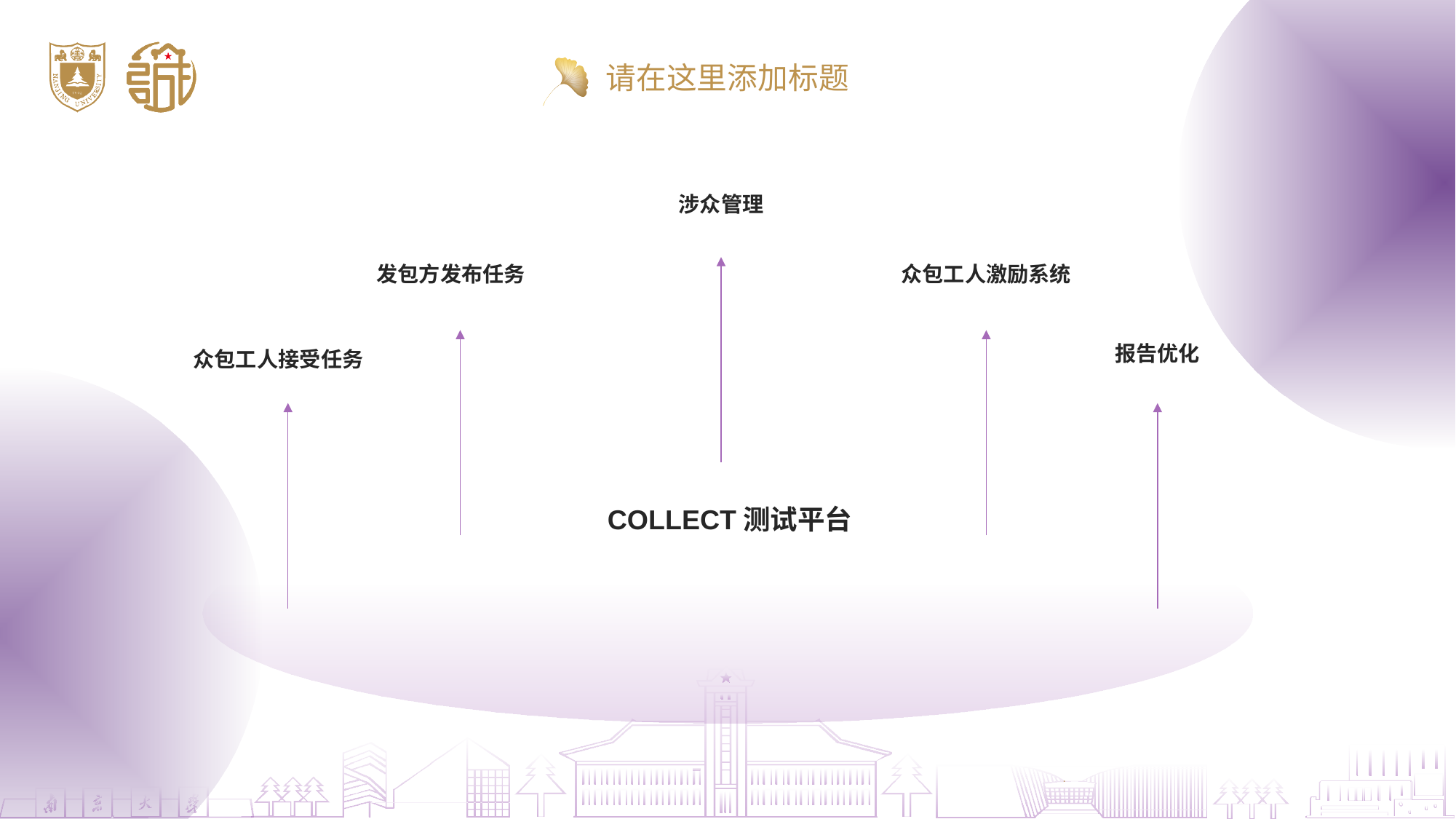

涉众管理
发包方发布任务
众包工人激励系统
报告优化
众包工人接受任务

COLLECT测试平台